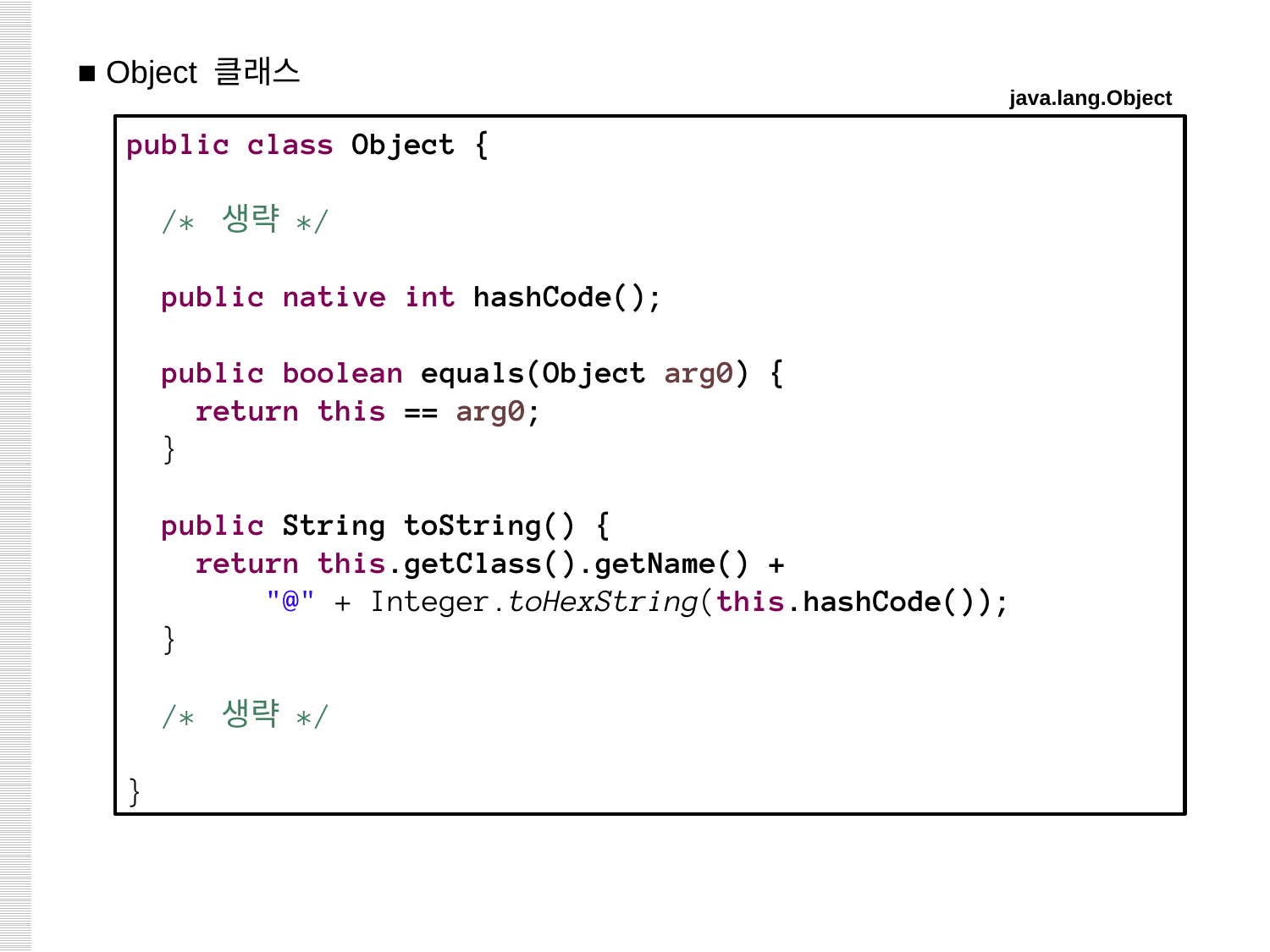

■ Object 클래스
java.lang.Object
public class Object {

  /* 생략 */

  public native int hashCode();

  public boolean equals(Object arg0) {
    return this == arg0;
  }

  public String toString() {
    return this.getClass().getName() +
        "@" + Integer.toHexString(this.hashCode());
  }

  /* 생략 */

}